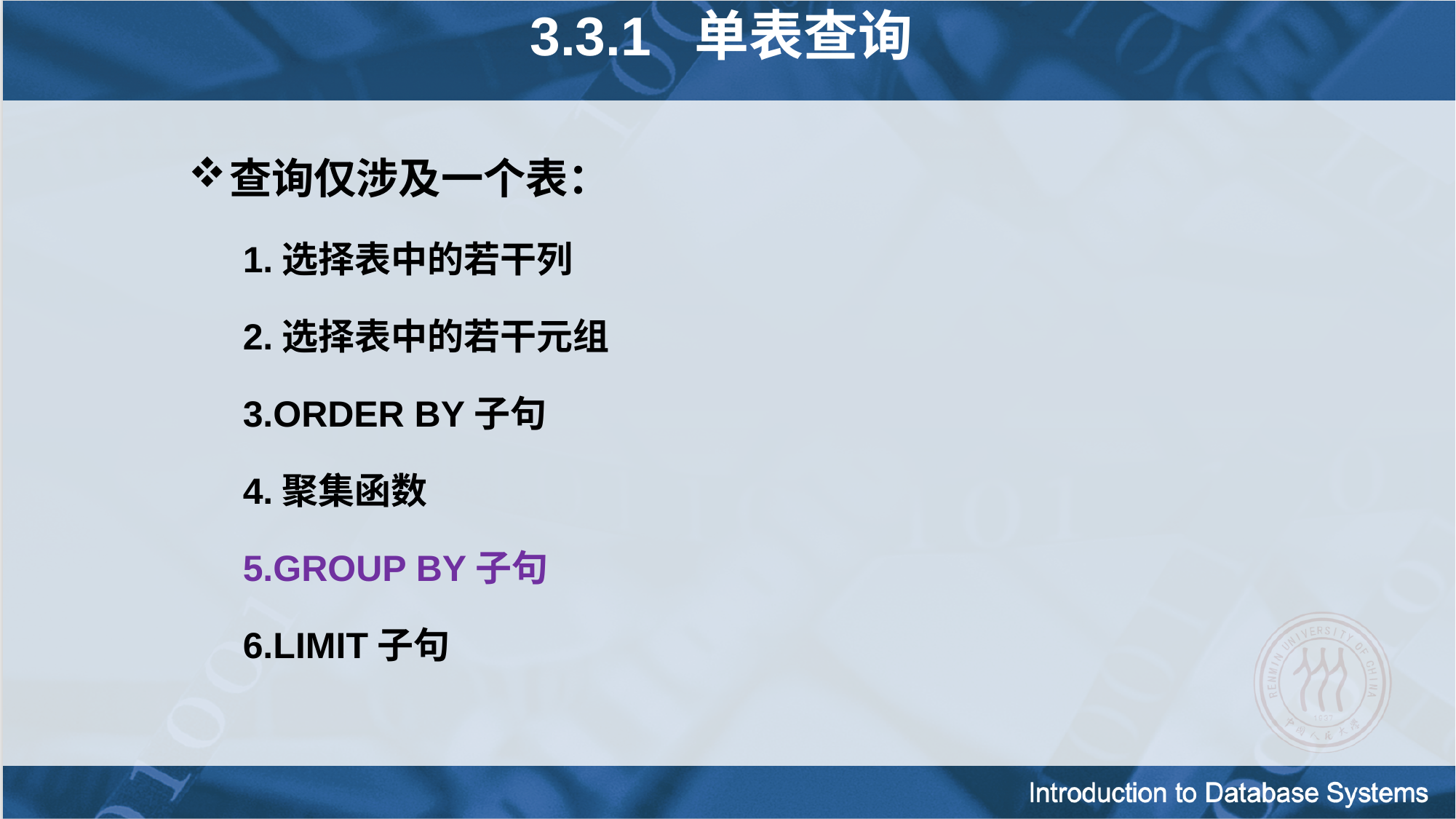

3.3.1  单表查询
查询仅涉及一个表：
1.选择表中的若干列
2.选择表中的若干元组
3.ORDER BY子句
4.聚集函数
5.GROUP BY子句
6.LIMIT子句